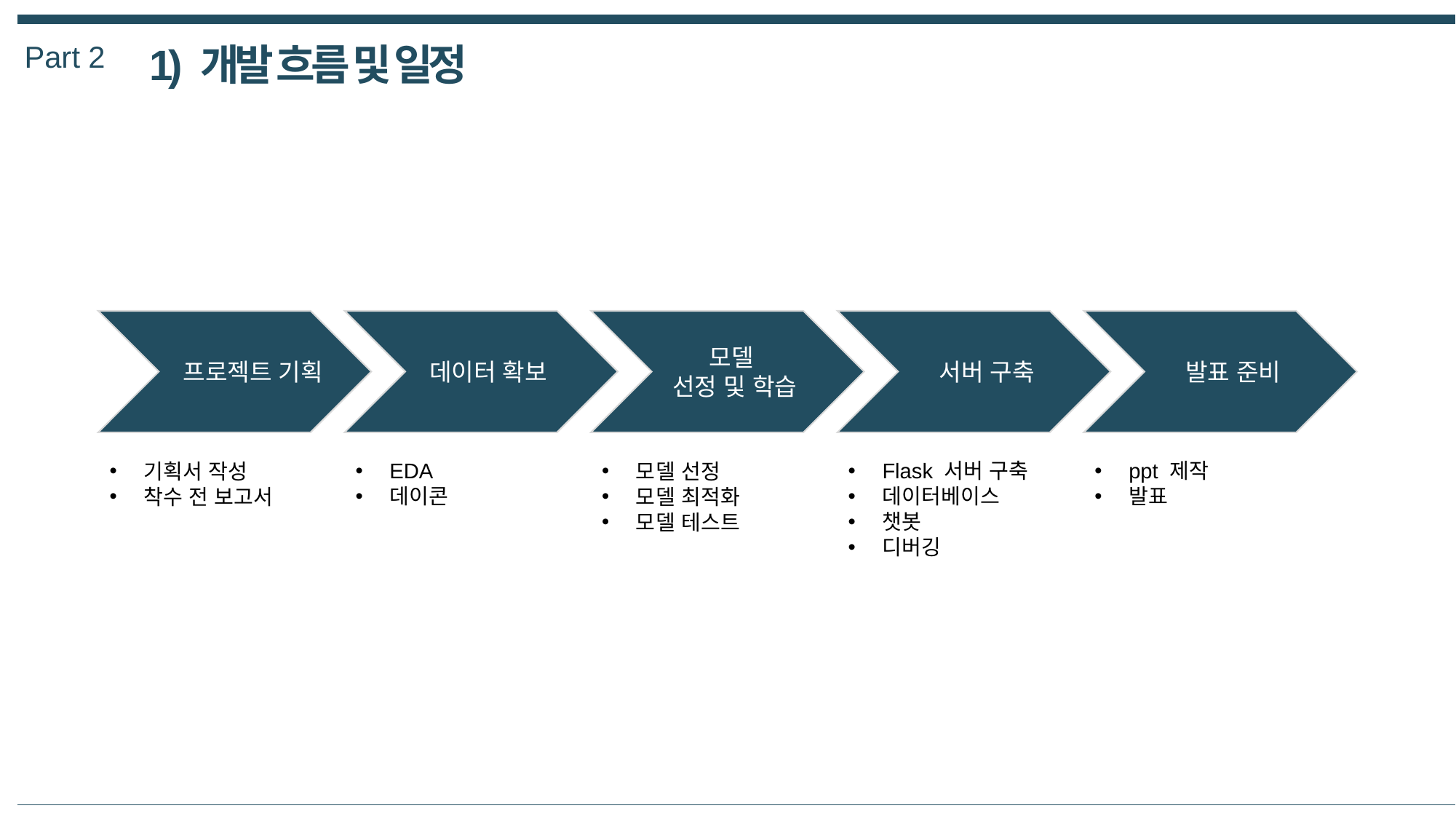

Part 2
1) 개발 흐름 및 일정

모델
선정 및 학습
발표 준비
프로젝트 기획
데이터 확보
서버 구축
EDA
데이콘
ppt 제작
발표
Flask 서버 구축
데이터베이스
챗봇
디버깅
모델 선정
모델 최적화
모델 테스트
기획서 작성
착수 전 보고서